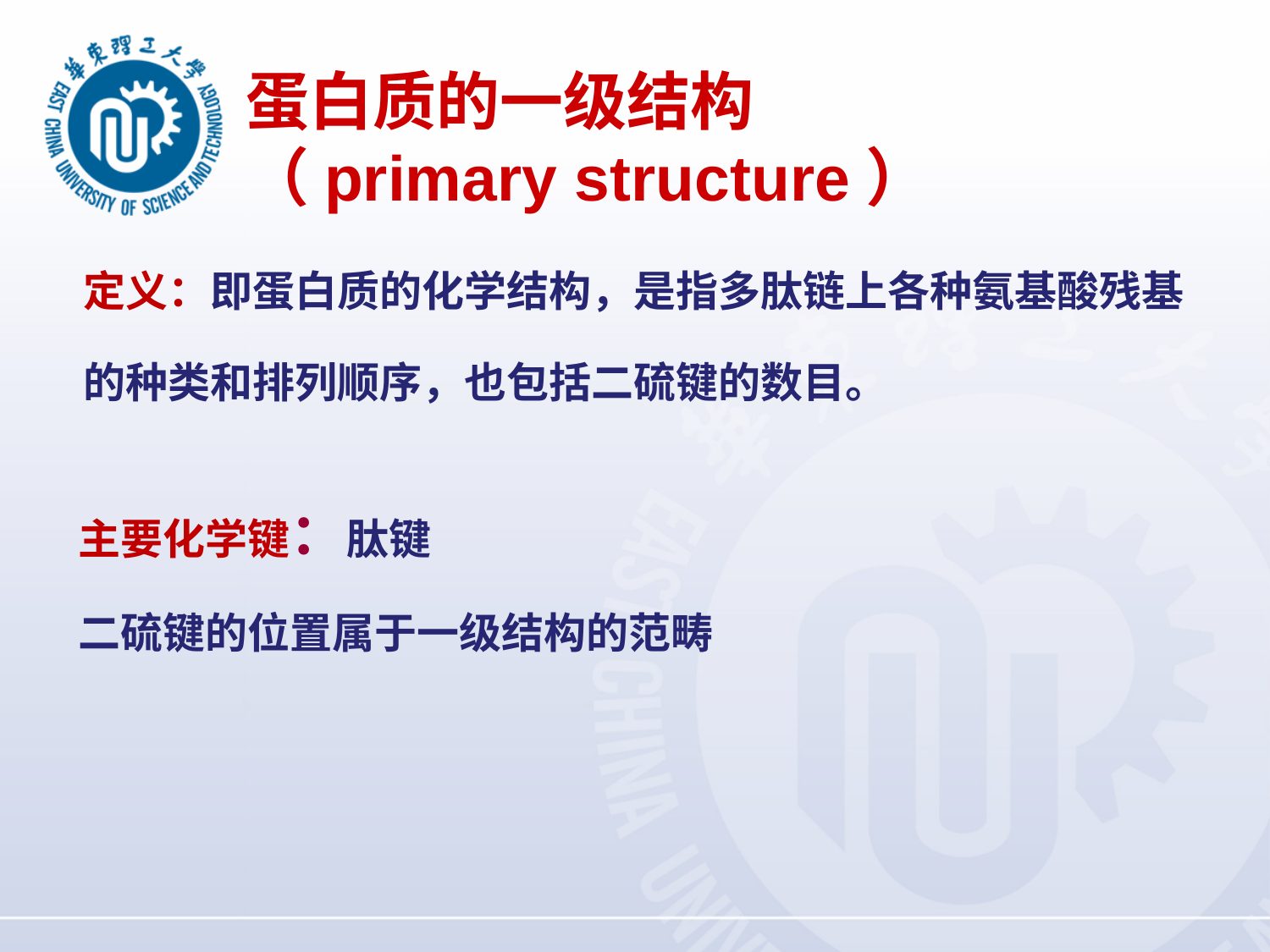

蛋白质的一级结构
（primary structure）
定义：即蛋白质的化学结构，是指多肽链上各种氨基酸残基的种类和排列顺序，也包括二硫键的数目。

主要化学键：肽键
二硫键的位置属于一级结构的范畴